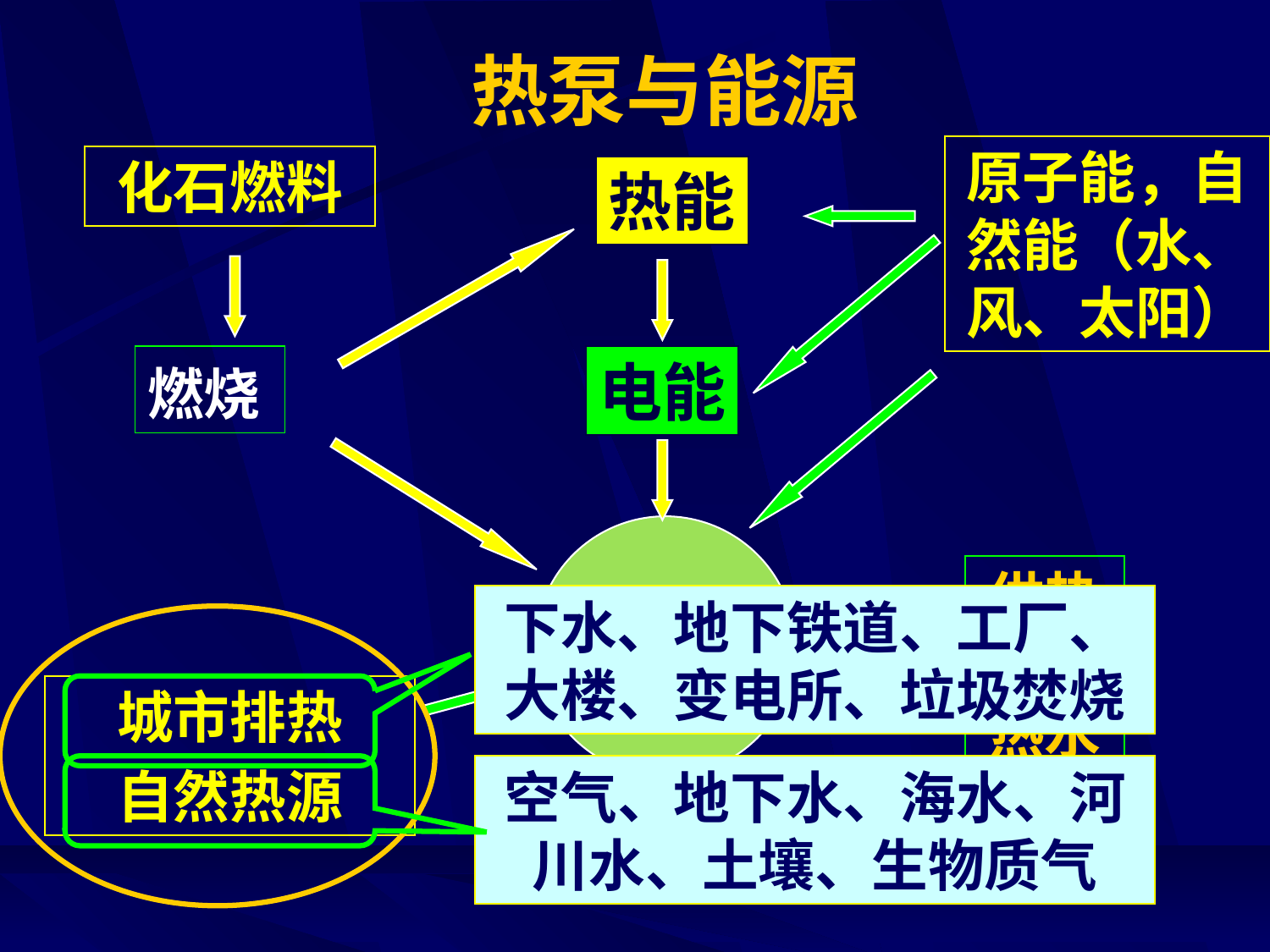

热泵与能源
原子能，自然能（水、风、太阳）
化石燃料
热能

燃烧
电能

    热泵
供热供冷热水
下水、地下铁道、工厂、大楼、变电所、垃圾焚烧

城市排热
自然热源

空气、地下水、海水、河川水、土壤、生物质气